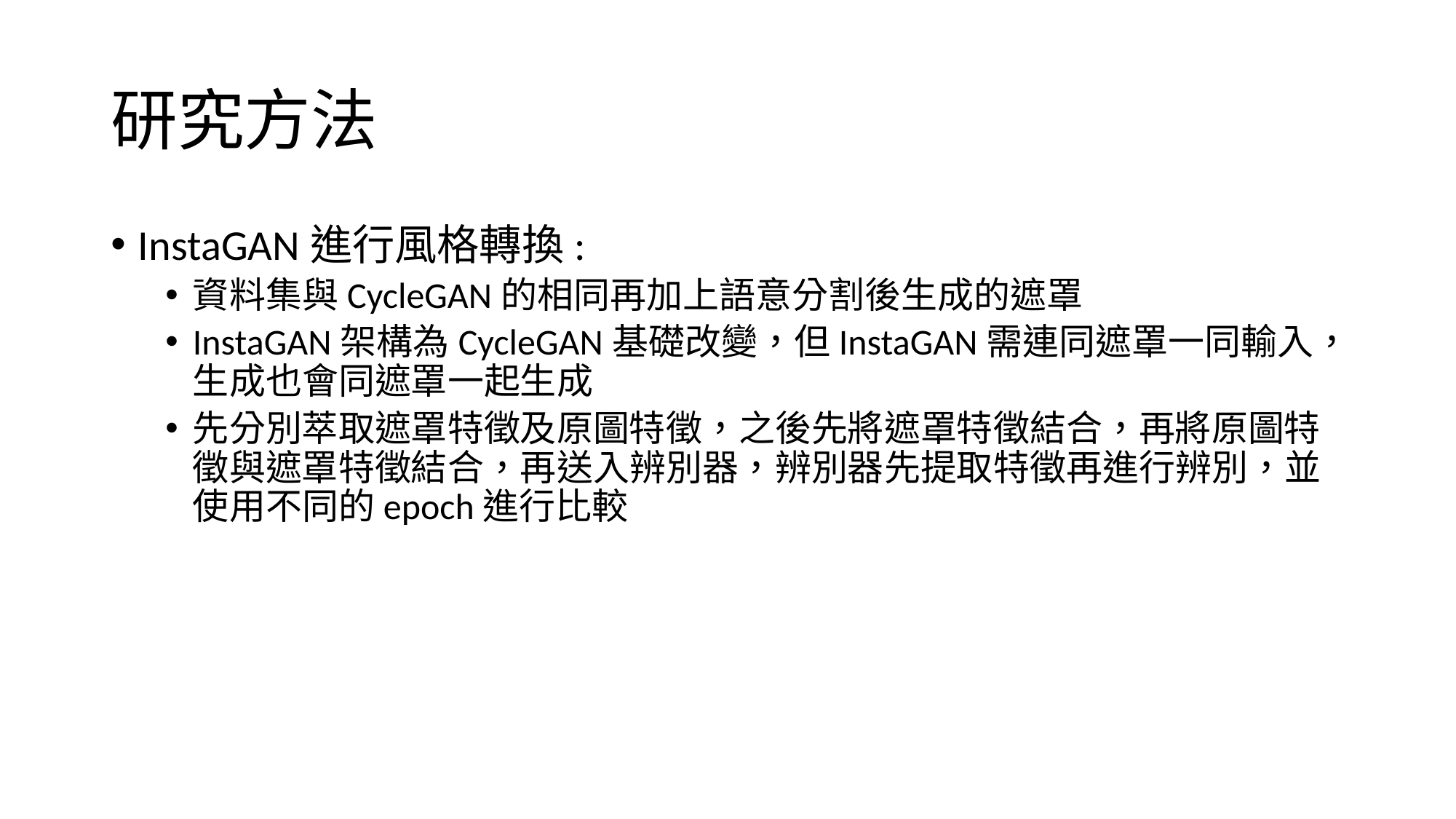

# 研究方法
InstaGAN進行風格轉換:
資料集與CycleGAN的相同再加上語意分割後生成的遮罩
InstaGAN架構為CycleGAN基礎改變，但InstaGAN需連同遮罩一同輸入，生成也會同遮罩一起生成
先分別萃取遮罩特徵及原圖特徵，之後先將遮罩特徵結合，再將原圖特徵與遮罩特徵結合，再送入辨別器，辨別器先提取特徵再進行辨別，並使用不同的epoch進行比較